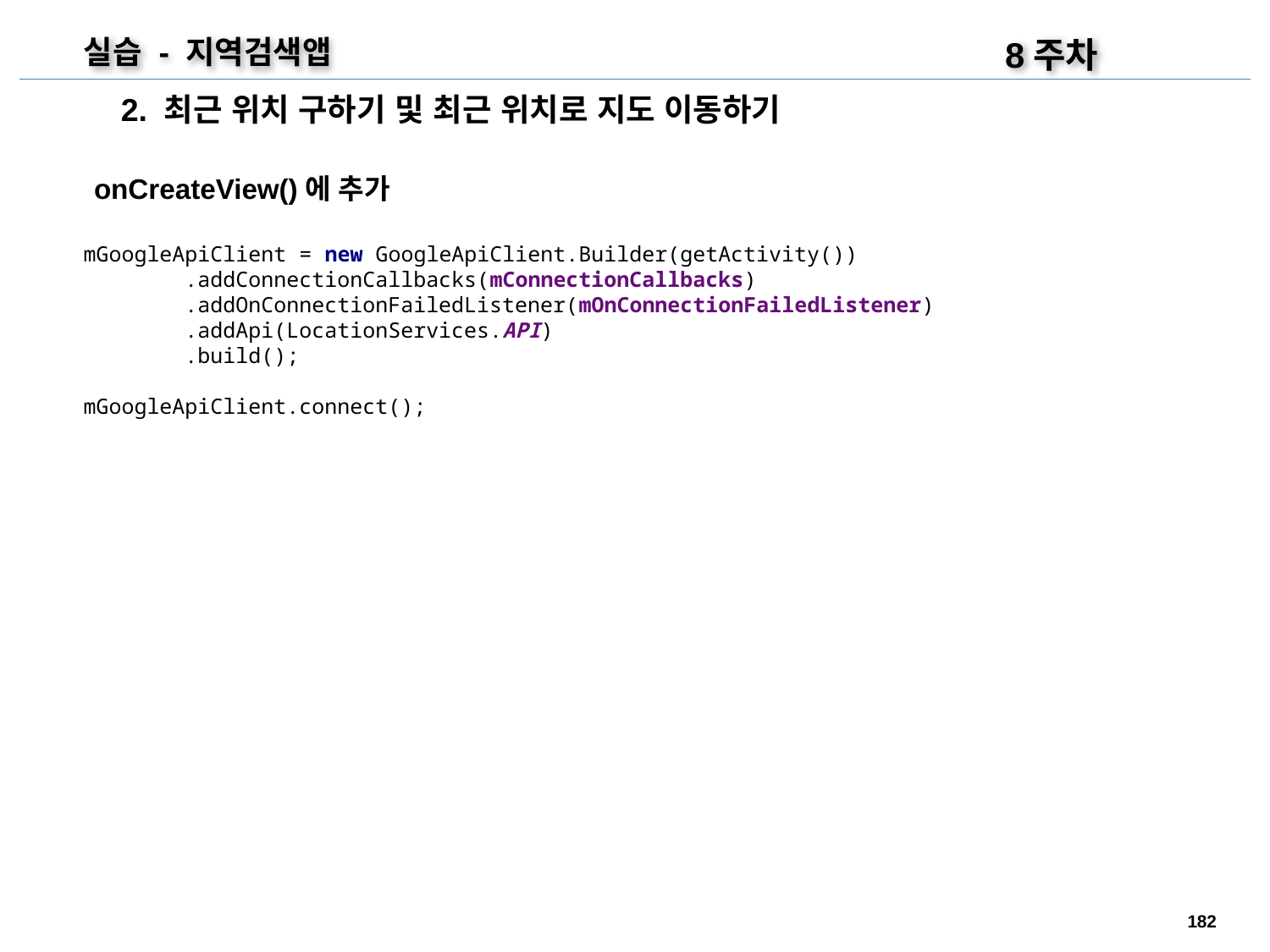

8주차
실습 - 지역검색앱
2. 최근 위치 구하기 및 최근 위치로 지도 이동하기
onCreateView()에 추가
mGoogleApiClient = new GoogleApiClient.Builder(getActivity())
        .addConnectionCallbacks(mConnectionCallbacks)
        .addOnConnectionFailedListener(mOnConnectionFailedListener)
        .addApi(LocationServices.API)
        .build();
mGoogleApiClient.connect();